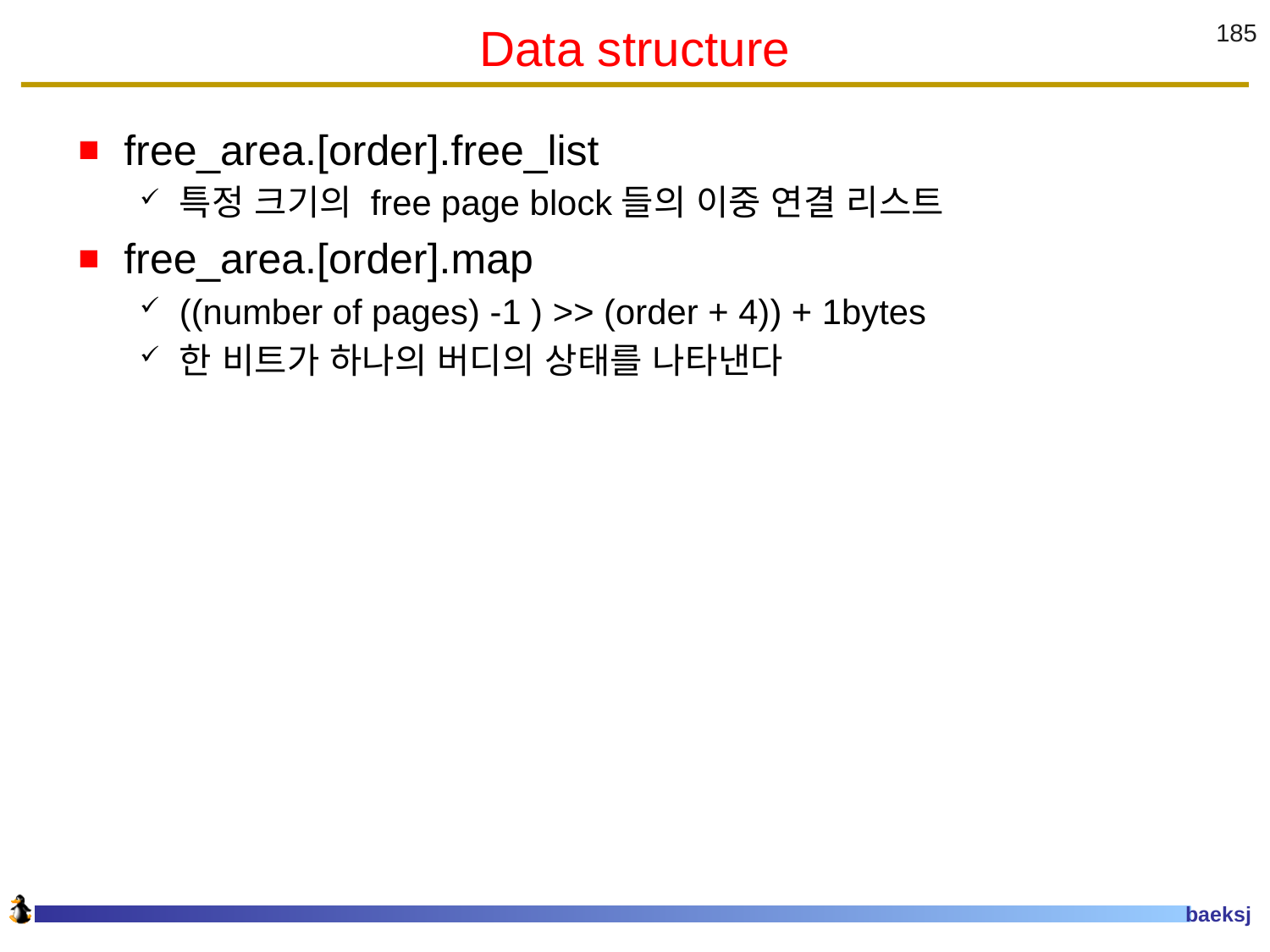

# Data structure
185
free_area.[order].free_list
특정 크기의 free page block들의 이중 연결 리스트
free_area.[order].map
((number of pages) -1 ) >> (order + 4)) + 1bytes
한 비트가 하나의 버디의 상태를 나타낸다